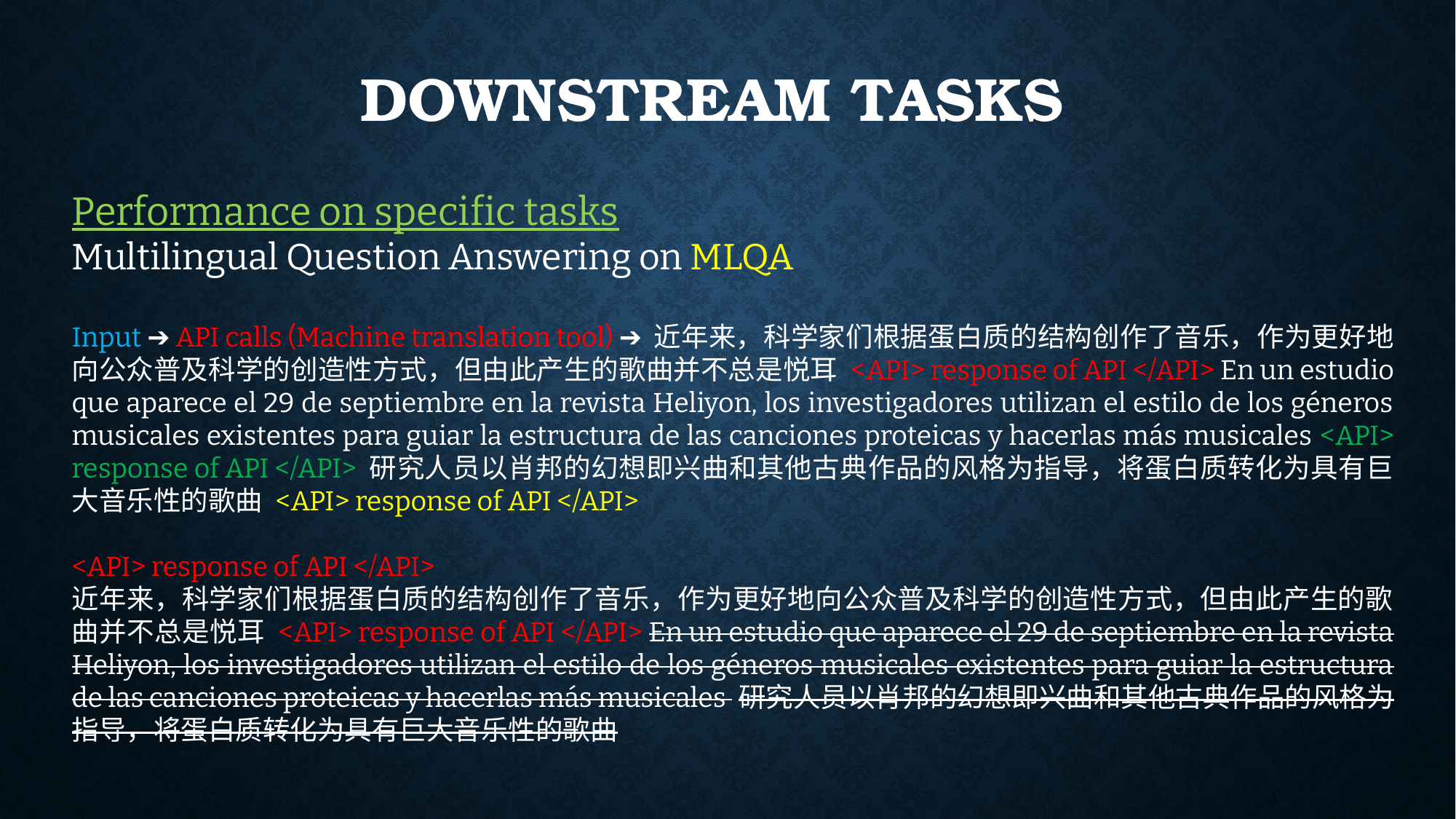

Downstream Tasks
Performance on specific tasks
Multilingual Question Answering on MLQA
Input ➔ API calls (Machine translation tool) ➔ 近年来，科学家们根据蛋白质的结构创作了音乐，作为更好地向公众普及科学的创造性方式，但由此产生的歌曲并不总是悦耳 <API> response of API </API> En un estudio que aparece el 29 de septiembre en la revista Heliyon, los investigadores utilizan el estilo de los géneros musicales existentes para guiar la estructura de las canciones proteicas y hacerlas más musicales <API> response of API </API> 研究人员以肖邦的幻想即兴曲和其他古典作品的风格为指导，将蛋白质转化为具有巨大音乐性的歌曲 <API> response of API </API>

<API> response of API </API>
近年来，科学家们根据蛋白质的结构创作了音乐，作为更好地向公众普及科学的创造性方式，但由此产生的歌曲并不总是悦耳 <API> response of API </API> En un estudio que aparece el 29 de septiembre en la revista Heliyon, los investigadores utilizan el estilo de los géneros musicales existentes para guiar la estructura de las canciones proteicas y hacerlas más musicales 研究人员以肖邦的幻想即兴曲和其他古典作品的风格为指导，将蛋白质转化为具有巨大音乐性的歌曲